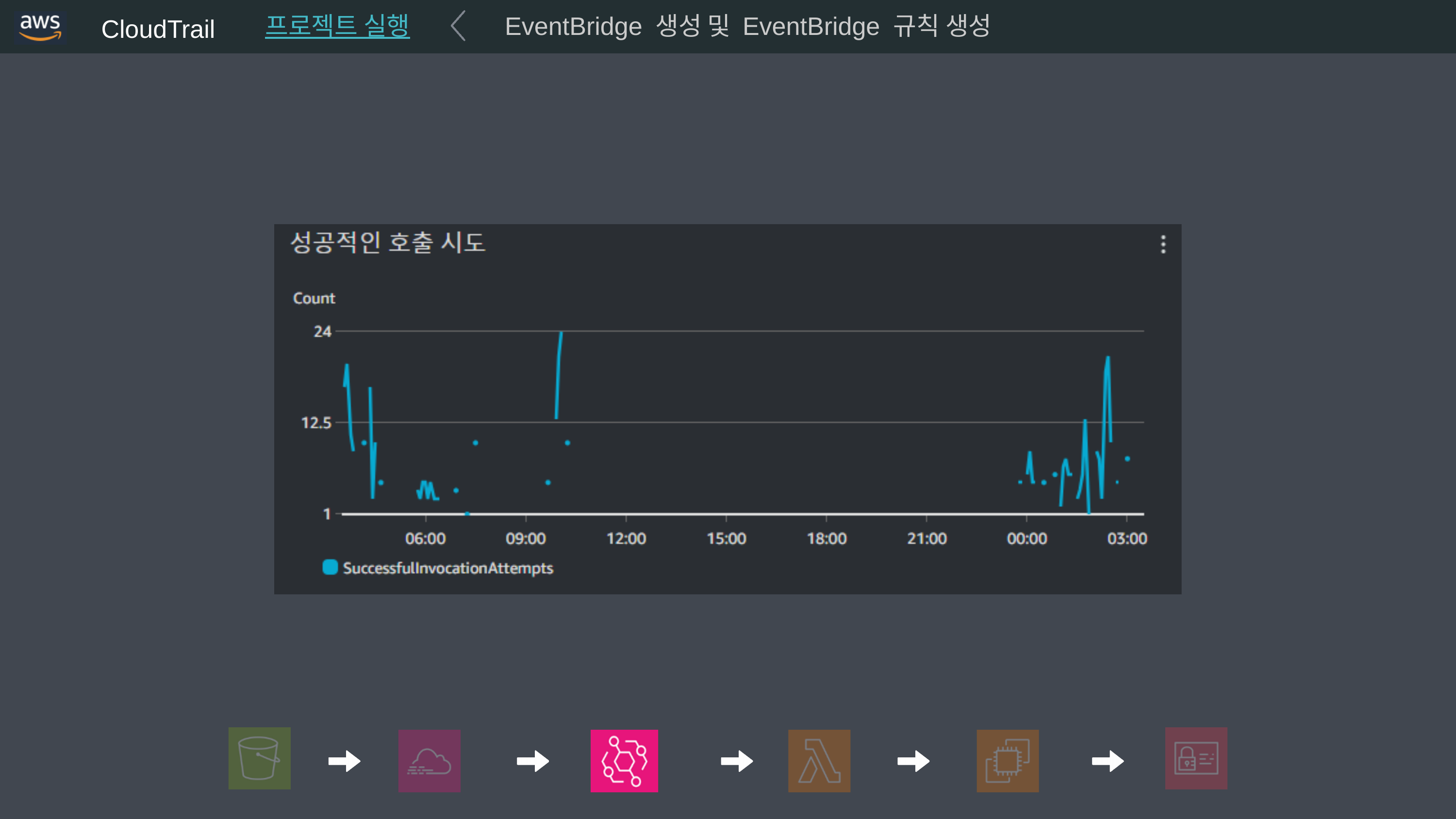

CloudTrail

EventBridge 생성 및 EventBridge 규칙 생성
프로젝트 실행